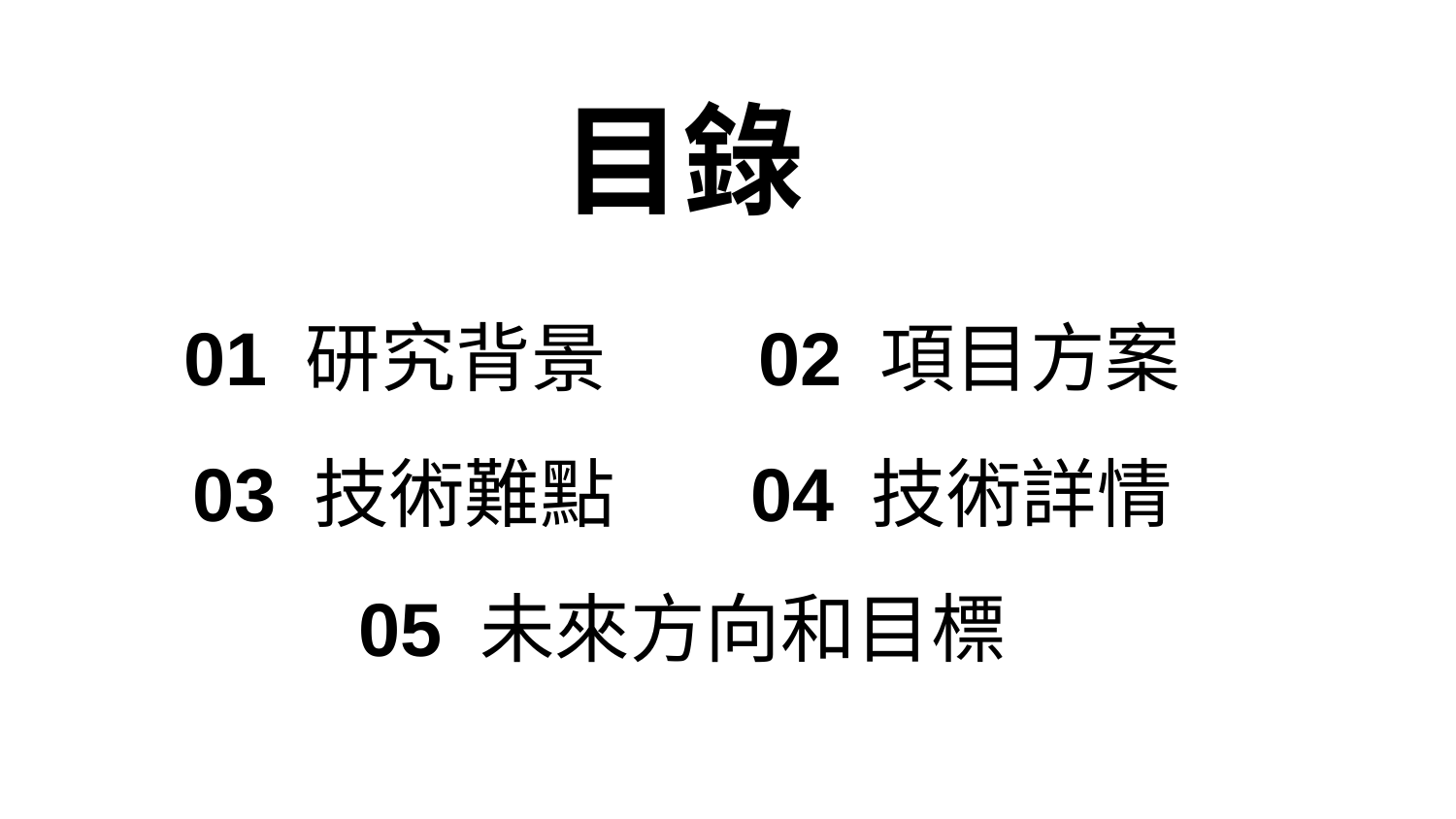

# 目錄
01 研究背景        02 項目方案
03 技術難點       04 技術詳情
05 未來方向和目標